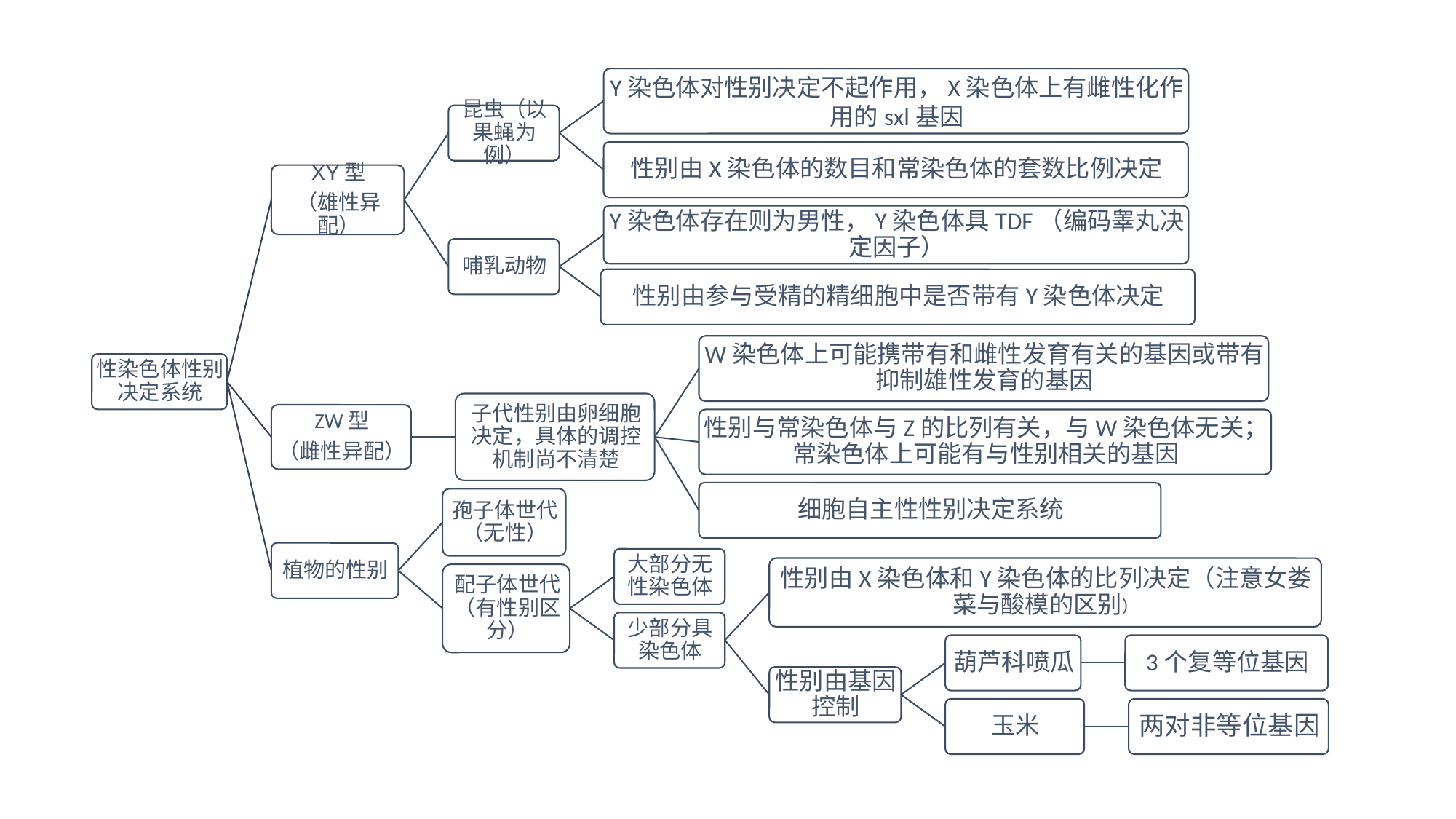

性染色体性别决定系统

XY型
（雄性异配）

昆虫（以果蝇为例）

Y染色体对性别决定不起作用，X染色体上有雌性化作用的sxl基因

性别由X染色体的数目和常染色体的套数比例决定

哺乳动物

Y染色体存在则为男性，Y染色体具TDF（编码睾丸决定因子）

性别由参与受精的精细胞中是否带有Y染色体决定

ZW型
（雌性异配）

子代性别由卵细胞决定，具体的调控机制尚不清楚

W染色体上可能携带有和雌性发育有关的基因或带有抑制雄性发育的基因

性别与常染色体与Z的比列有关，与W染色体无关；常染色体上可能有与性别相关的基因

细胞自主性性别决定系统

植物的性别

孢子体世代（无性）

配子体世代（有性别区分）

大部分无性染色体

少部分具染色体

性别由X染色体和Y染色体的比列决定（注意女娄菜与酸模的区别）

性别由基因控制

葫芦科喷瓜

3个复等位基因

玉米

两对非等位基因